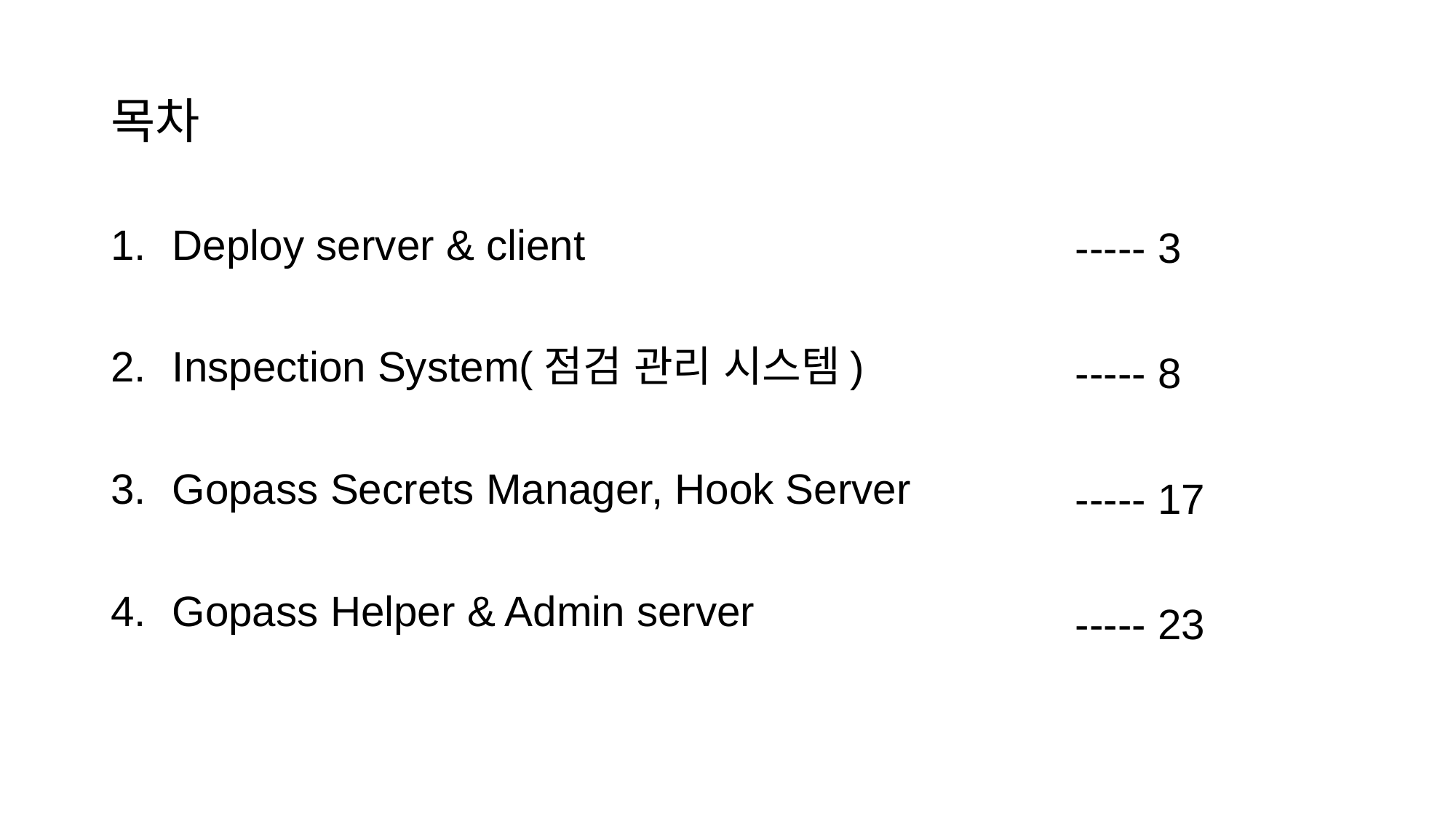

# 목차
----- 3

----- 8

----- 17

----- 23
Deploy server & client

Inspection System(점검 관리 시스템)

Gopass Secrets Manager, Hook Server

Gopass Helper & Admin server